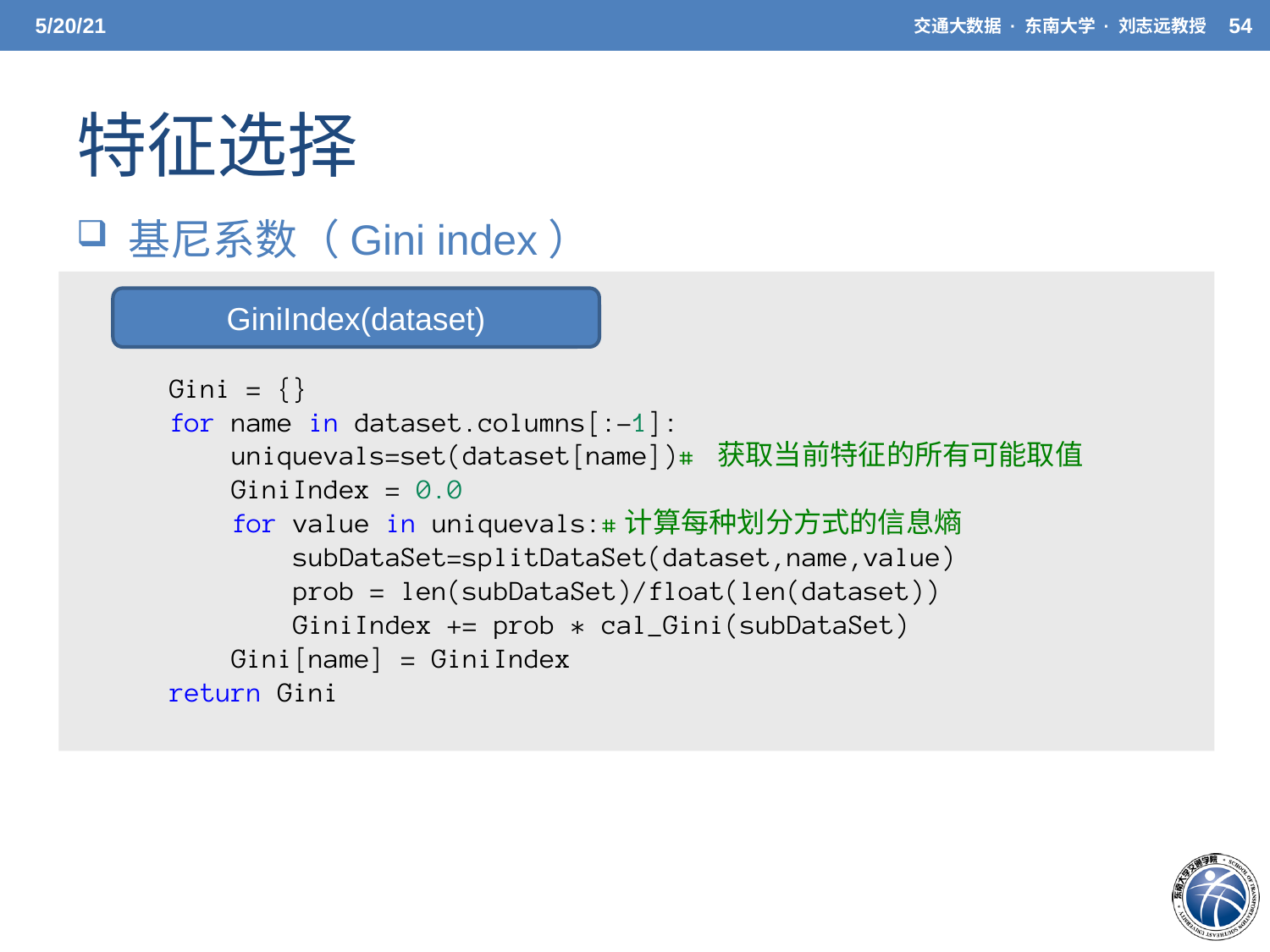

5/20/21
交通大数据 · 东南大学 · 刘志远教授
54
# 特征选择
 基尼系数（Gini index）

GiniIndex(dataset)
    Gini = {}
    for name in dataset.columns[:-1]:
        uniquevals=set(dataset[name])# 获取当前特征的所有可能取值
        GiniIndex = 0.0
        for value in uniquevals:#计算每种划分方式的信息熵
            subDataSet=splitDataSet(dataset,name,value)
            prob = len(subDataSet)/float(len(dataset))
            GiniIndex += prob * cal_Gini(subDataSet)
        Gini[name] = GiniIndex
    return Gini